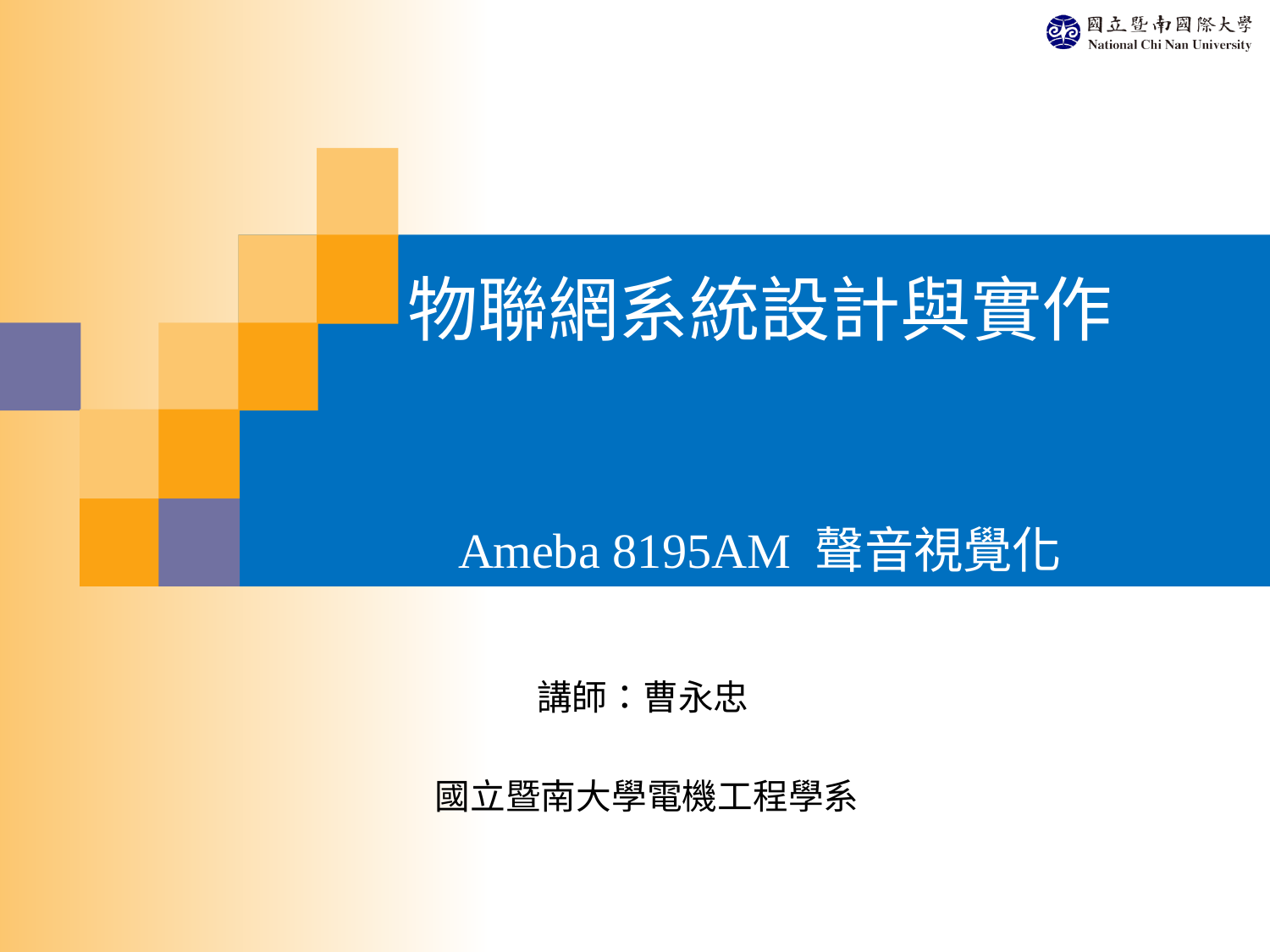

# 物聯網系統設計與實作 Ameba 8195AM 聲音視覺化

講師：曹永忠

國立暨南大學電機工程學系